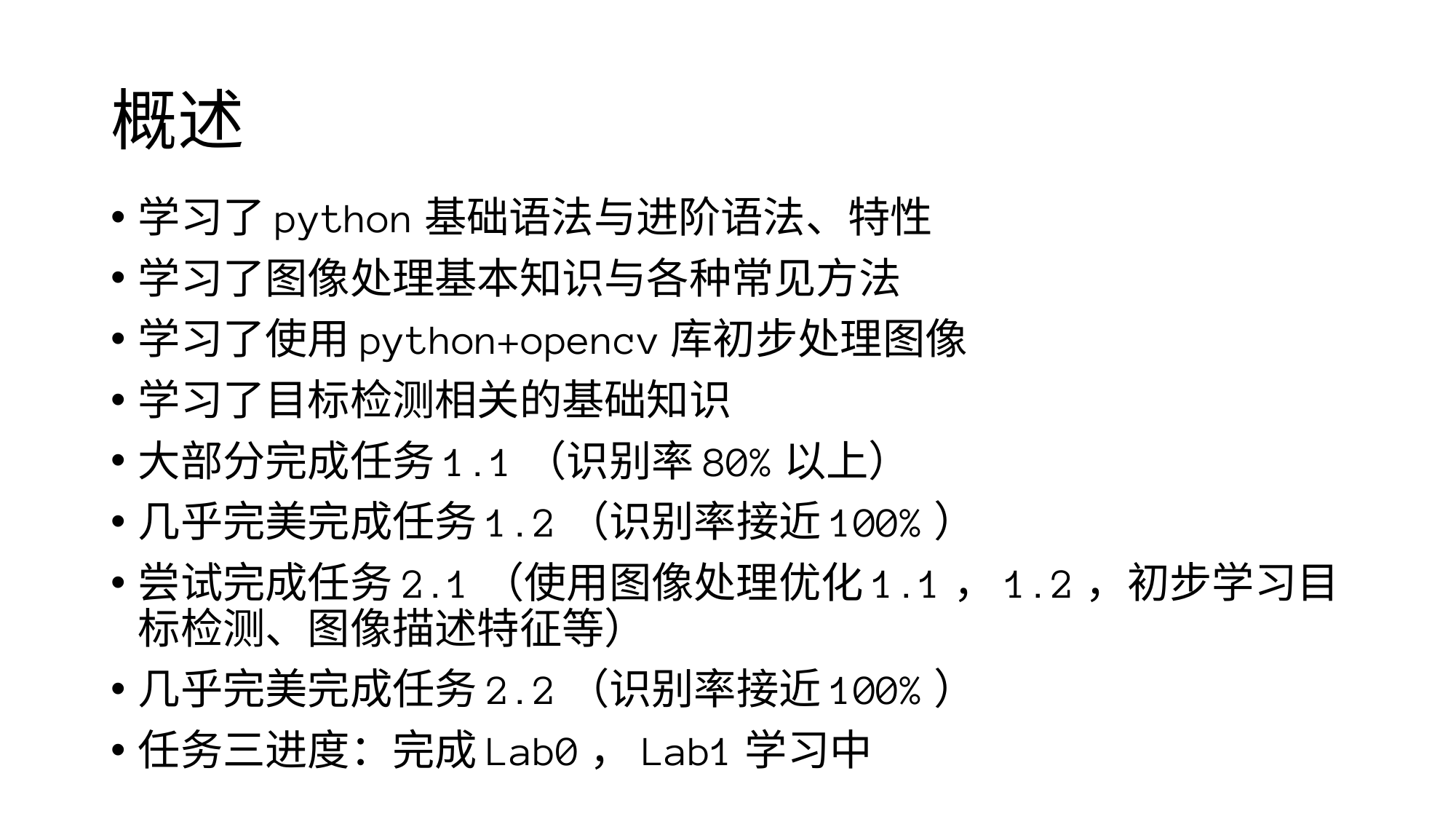

# 概述
学习了python基础语法与进阶语法、特性
学习了图像处理基本知识与各种常见方法
学习了使用python+opencv库初步处理图像
学习了目标检测相关的基础知识
大部分完成任务1.1（识别率80%以上）
几乎完美完成任务1.2（识别率接近100%）
尝试完成任务2.1（使用图像处理优化1.1，1.2，初步学习目标检测、图像描述特征等）
几乎完美完成任务2.2（识别率接近100%）
任务三进度：完成Lab0，Lab1学习中